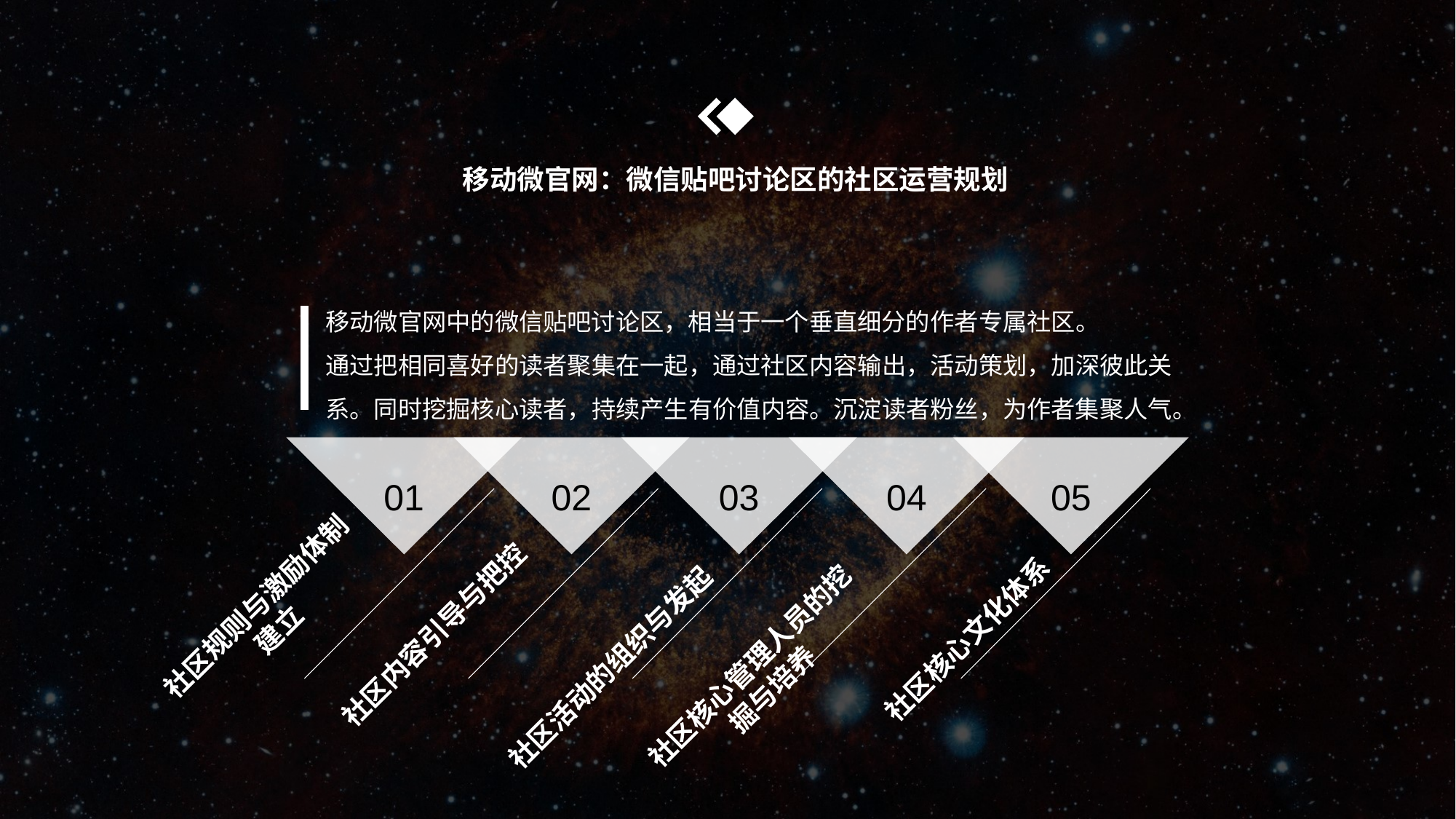

移动微官网：微信贴吧讨论区的社区运营规划
移动微官网中的微信贴吧讨论区，相当于一个垂直细分的作者专属社区。
通过把相同喜好的读者聚集在一起，通过社区内容输出，活动策划，加深彼此关系。同时挖掘核心读者，持续产生有价值内容。沉淀读者粉丝，为作者集聚人气。
01
02
03
04
05
社区规则与激励体制建立
社区内容引导与把控
社区核心文化体系
社区核心管理人员的挖掘与培养
社区活动的组织与发起